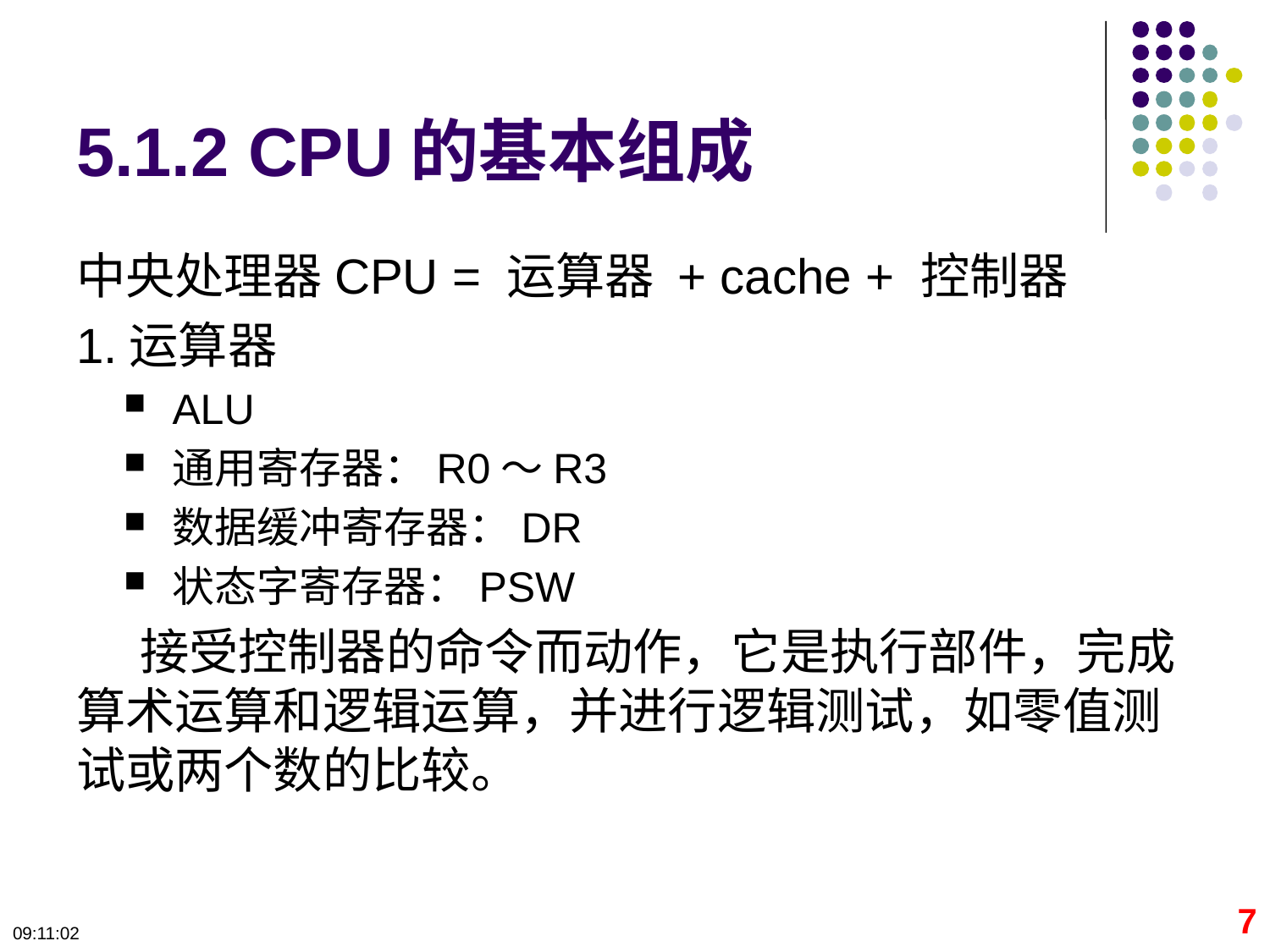

# 5.1.2 CPU的基本组成
中央处理器CPU = 运算器 + cache + 控制器
1.运算器
ALU
通用寄存器：R0～R3
数据缓冲寄存器：DR
状态字寄存器：PSW
接受控制器的命令而动作，它是执行部件，完成算术运算和逻辑运算，并进行逻辑测试，如零值测试或两个数的比较。
7
09:11:02